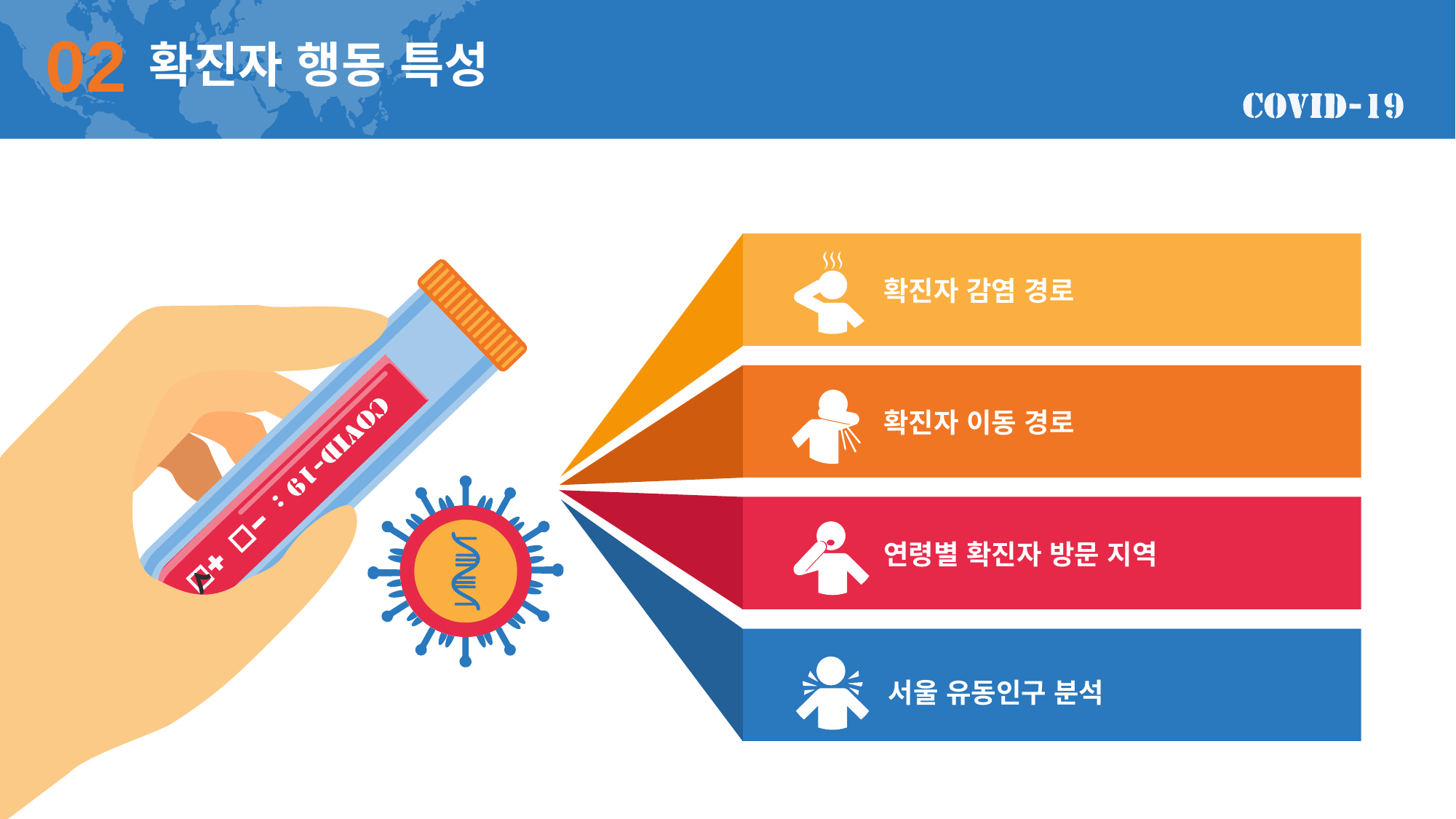

02
확진자 행동 특성

확진자 감염 경로

확진자 이동 경로

연령별 확진자 방문 지역

서울 유동인구 분석